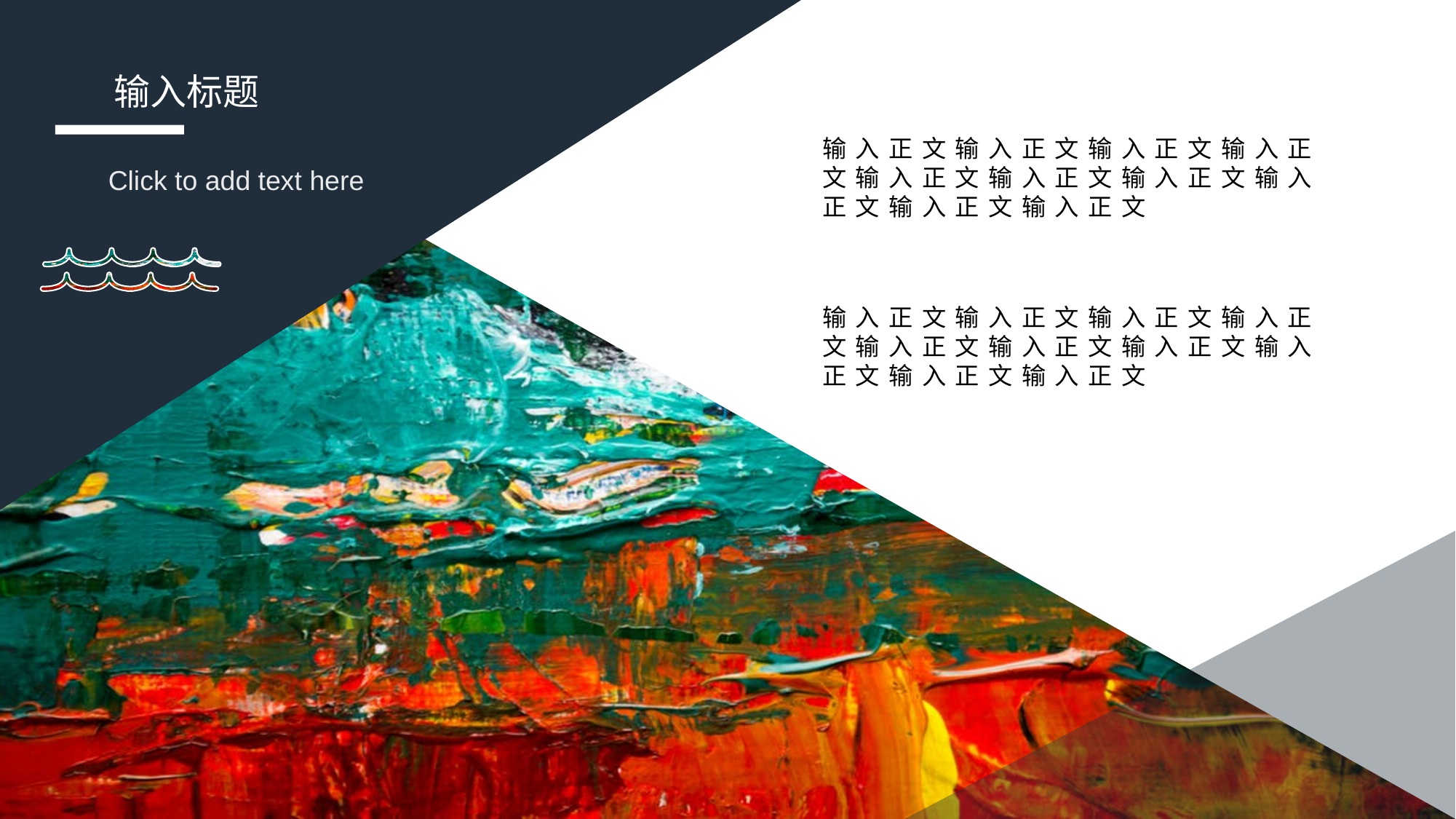

输入标题

输入正文输入正文输入正文输入正文输入正文输入正文输入正文输入正文输入正文输入正文
Click to add text here

输入正文输入正文输入正文输入正文输入正文输入正文输入正文输入正文输入正文输入正文